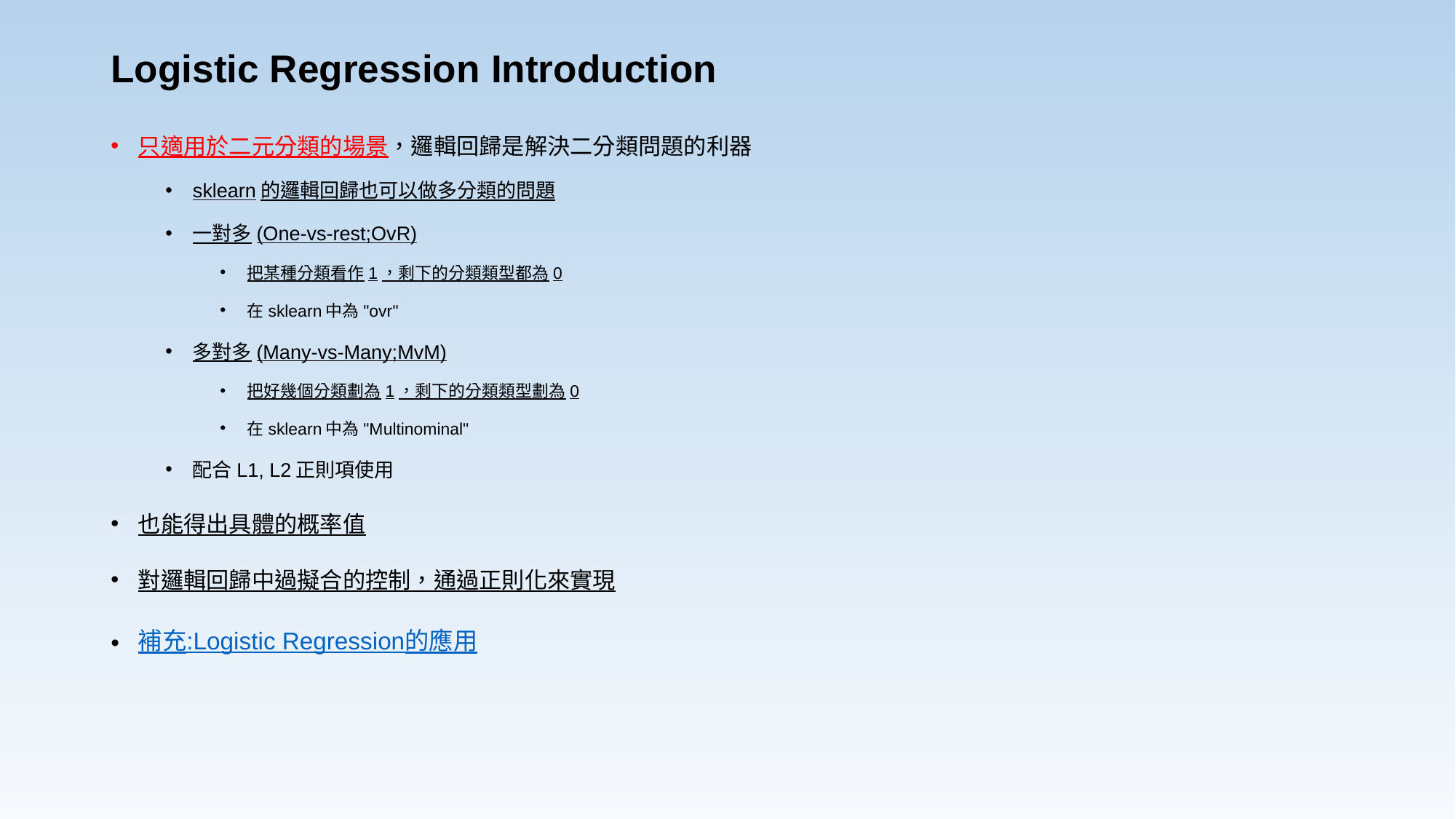

# Logistic Regression Introduction
只適用於二元分類的場景，邏輯回歸是解決二分類問題的利器
sklearn的邏輯回歸也可以做多分類的問題
一對多(One-vs-rest;OvR)
把某種分類看作1，剩下的分類類型都為0
在sklearn中為"ovr"
多對多(Many-vs-Many;MvM)
把好幾個分類劃為1，剩下的分類類型劃為0
在sklearn中為"Multinominal"
配合L1, L2正則項使用
也能得出具體的概率值
對邏輯回歸中過擬合的控制，通過正則化來實現
補充:Logistic Regression的應用